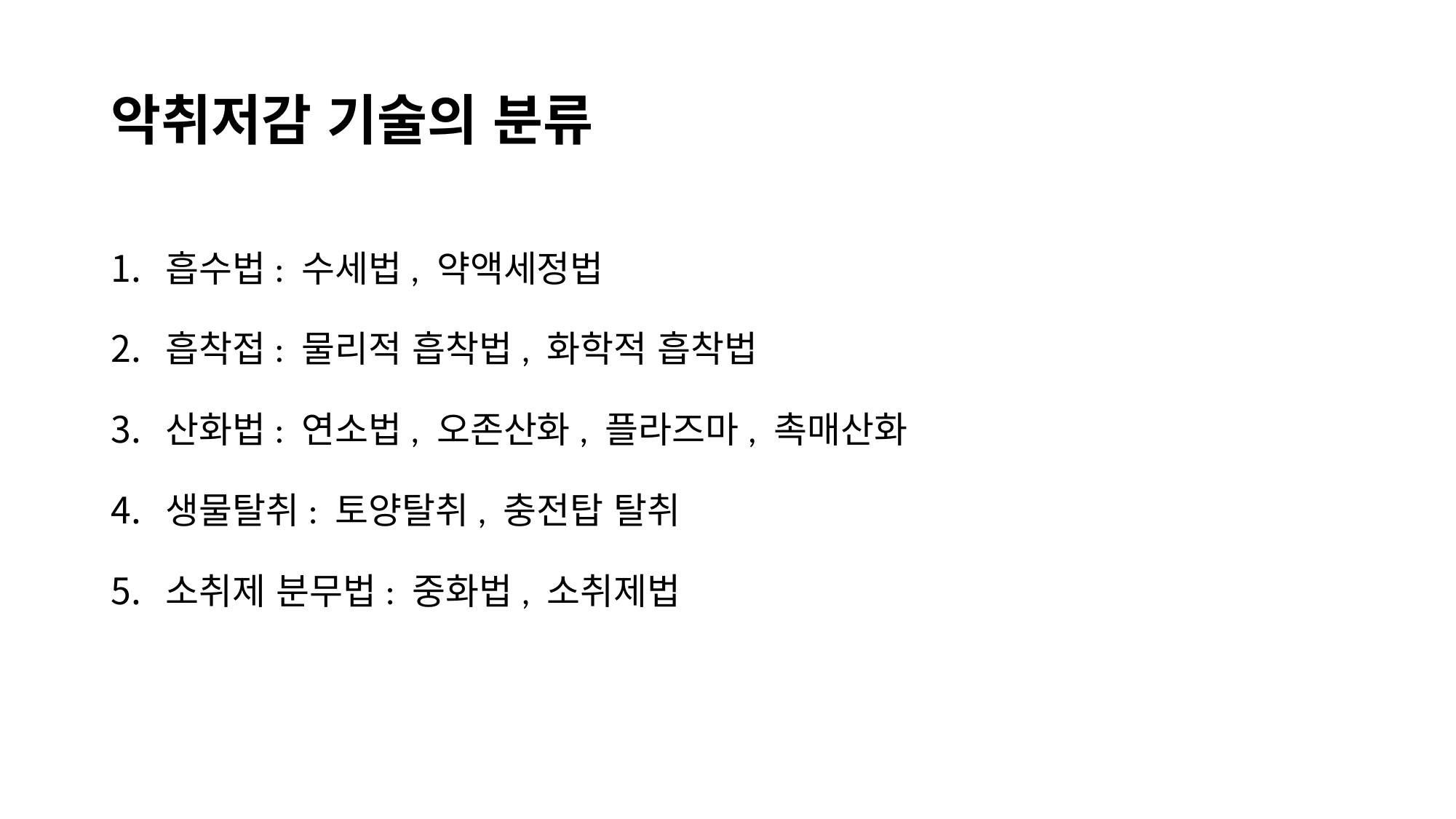

# 악취저감 기술의 분류
흡수법: 수세법, 약액세정법
흡착접: 물리적 흡착법, 화학적 흡착법
산화법: 연소법, 오존산화, 플라즈마, 촉매산화
생물탈취: 토양탈취, 충전탑 탈취
소취제 분무법: 중화법, 소취제법